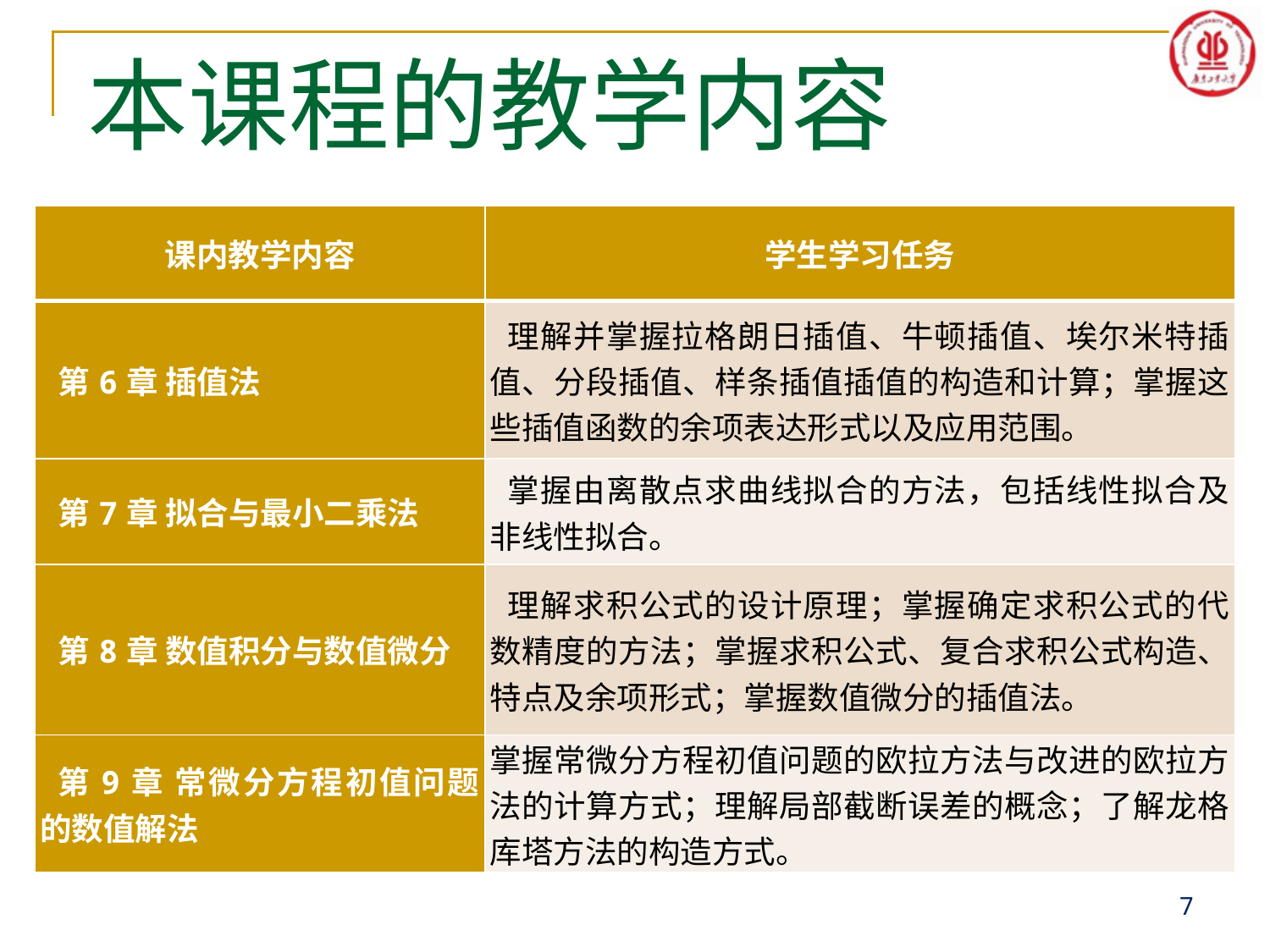

# 本课程的教学内容
| 课内教学内容 | 学生学习任务 |
| --- | --- |
| 第6章 插值法 | 理解并掌握拉格朗日插值、牛顿插值、埃尔米特插值、分段插值、样条插值插值的构造和计算；掌握这些插值函数的余项表达形式以及应用范围。 |
| 第7章 拟合与最小二乘法 | 掌握由离散点求曲线拟合的方法，包括线性拟合及非线性拟合。 |
| 第8章 数值积分与数值微分 | 理解求积公式的设计原理；掌握确定求积公式的代数精度的方法；掌握求积公式、复合求积公式构造、特点及余项形式；掌握数值微分的插值法。 |
| 第9章 常微分方程初值问题的数值解法 | 掌握常微分方程初值问题的欧拉方法与改进的欧拉方法的计算方式；理解局部截断误差的概念；了解龙格库塔方法的构造方式。 |
7